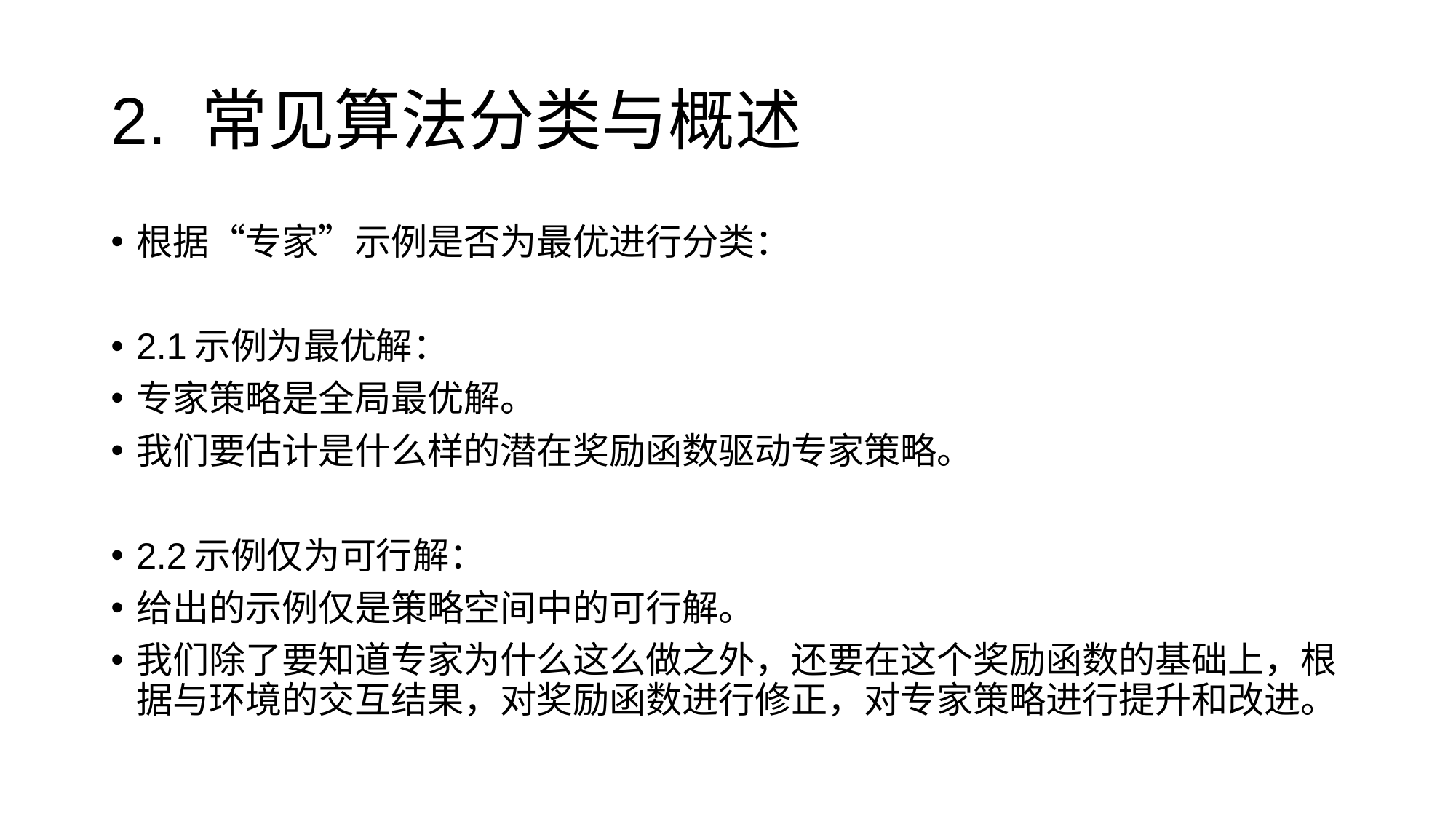

# 2. 常见算法分类与概述
根据“专家”示例是否为最优进行分类：

2.1示例为最优解：
专家策略是全局最优解。
我们要估计是什么样的潜在奖励函数驱动专家策略。

2.2示例仅为可行解：
给出的示例仅是策略空间中的可行解。
我们除了要知道专家为什么这么做之外，还要在这个奖励函数的基础上，根据与环境的交互结果，对奖励函数进行修正，对专家策略进行提升和改进。